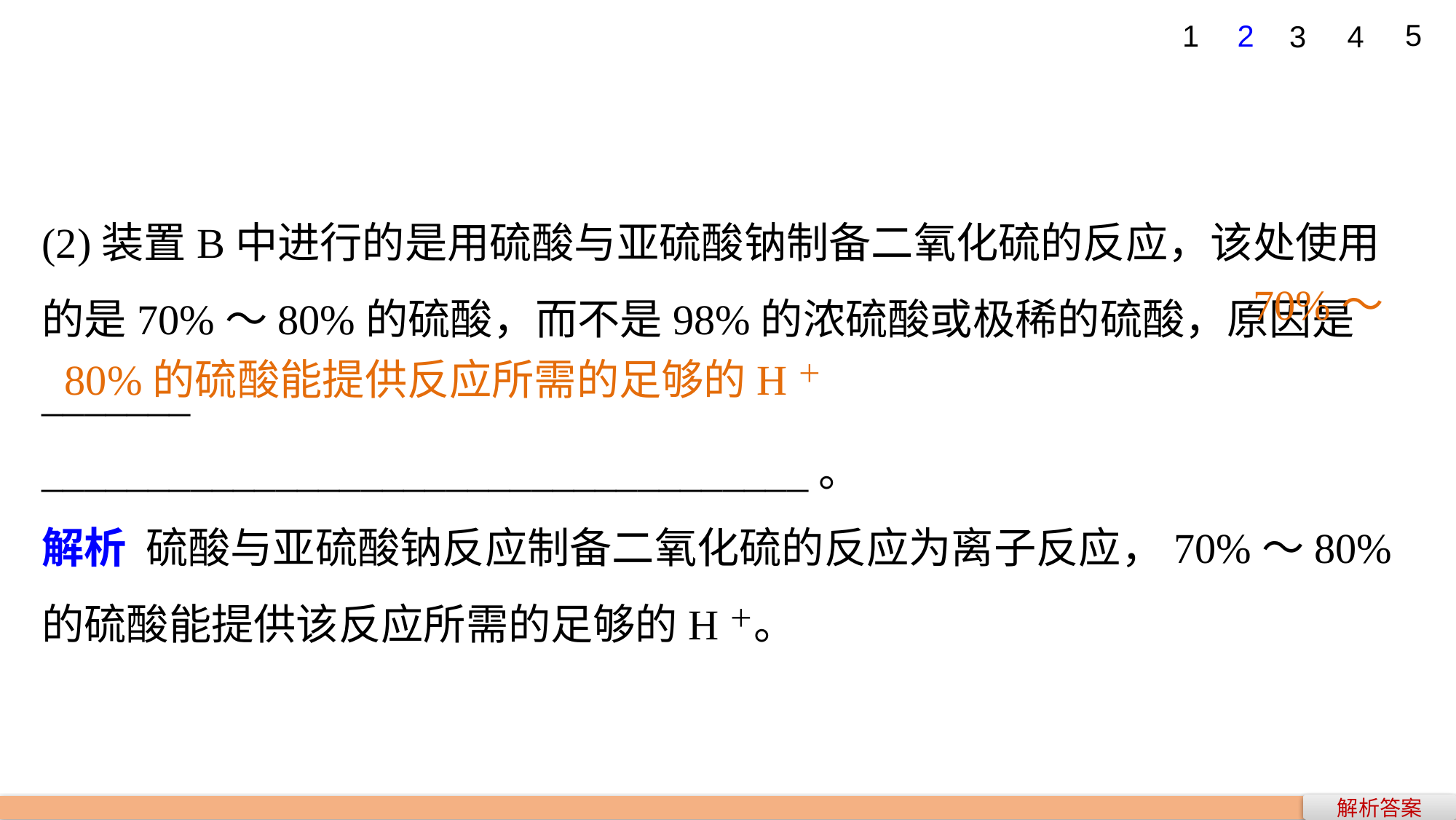

5
1
2
3
4
(2)装置B中进行的是用硫酸与亚硫酸钠制备二氧化硫的反应，该处使用的是70%～80%的硫酸，而不是98%的浓硫酸或极稀的硫酸，原因是_______
____________________________________。
解析  硫酸与亚硫酸钠反应制备二氧化硫的反应为离子反应，70%～80%的硫酸能提供该反应所需的足够的H＋。
70%～
80%的硫酸能提供反应所需的足够的H＋
解析答案